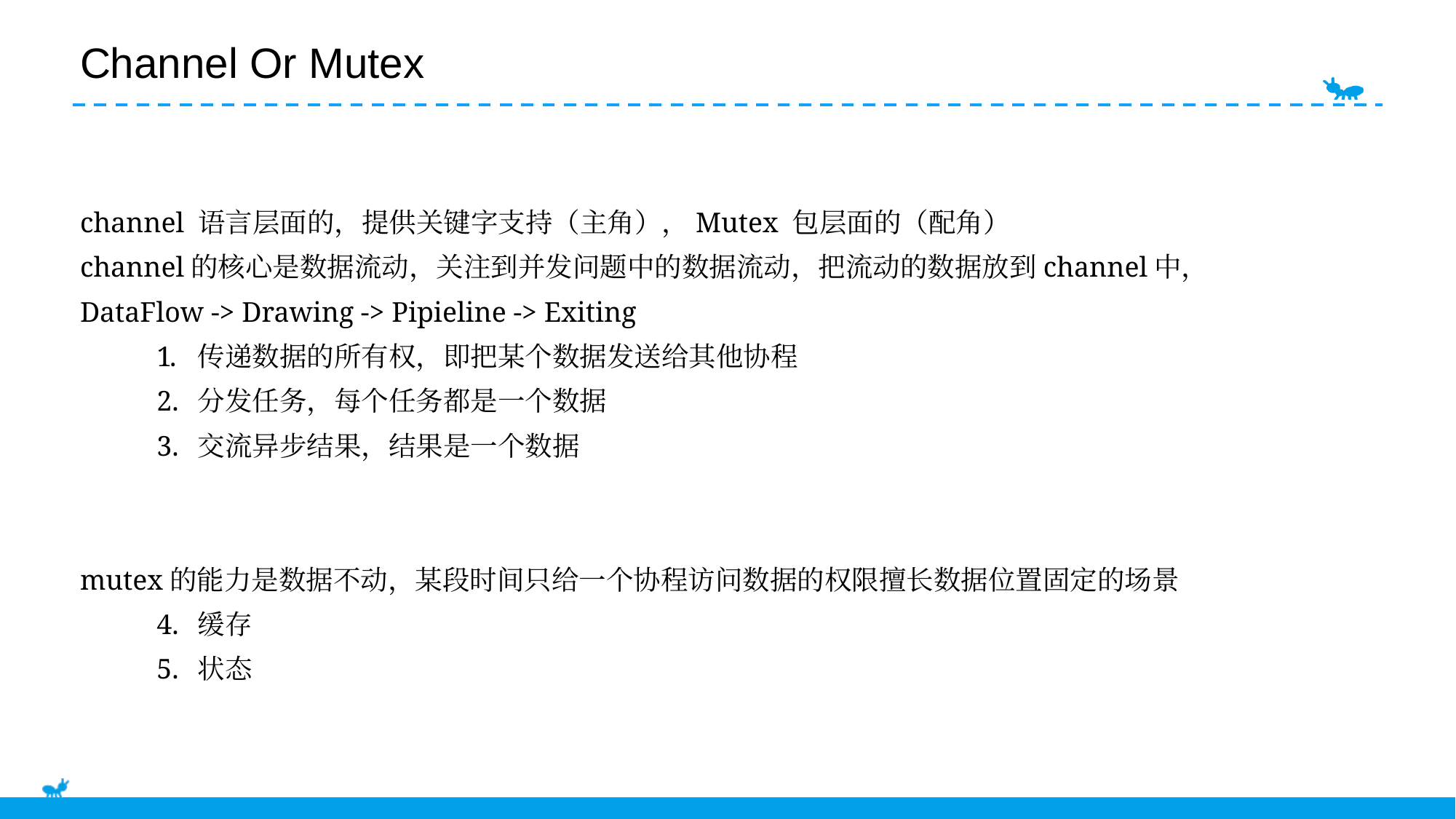

E6636BC20180234D78A0072836F0B9D0B2B9B20C1D4C0BF0AFD9863EB13E2BFC5B41BA3871692B0F22E92108384685EB5C1921DA41D0FBE11BBFC2E87B2E14DC24F230AD912384D704A92AC76C924DF539B6ED3A700D73C228ADA1937ABD9CE8D896269F9E3
# Channel Or Mutex
广泛协同
channel 语言层面的，提供关键字支持（主角），Mutex 包层面的（配角）
channel的核心是数据流动，关注到并发问题中的数据流动，把流动的数据放到channel中，
DataFlow -> Drawing -> Pipieline -> Exiting
传递数据的所有权，即把某个数据发送给其他协程
分发任务，每个任务都是一个数据
交流异步结果，结果是一个数据

mutex的能力是数据不动，某段时间只给一个协程访问数据的权限擅长数据位置固定的场景
缓存
状态

从靠谱的人到靠谱的一群人
不断培养超越组织层级的协同能力
落地！落地！落地！
拿不到结果的架构设计就是耍流氓
不要成为PPT上的架构师